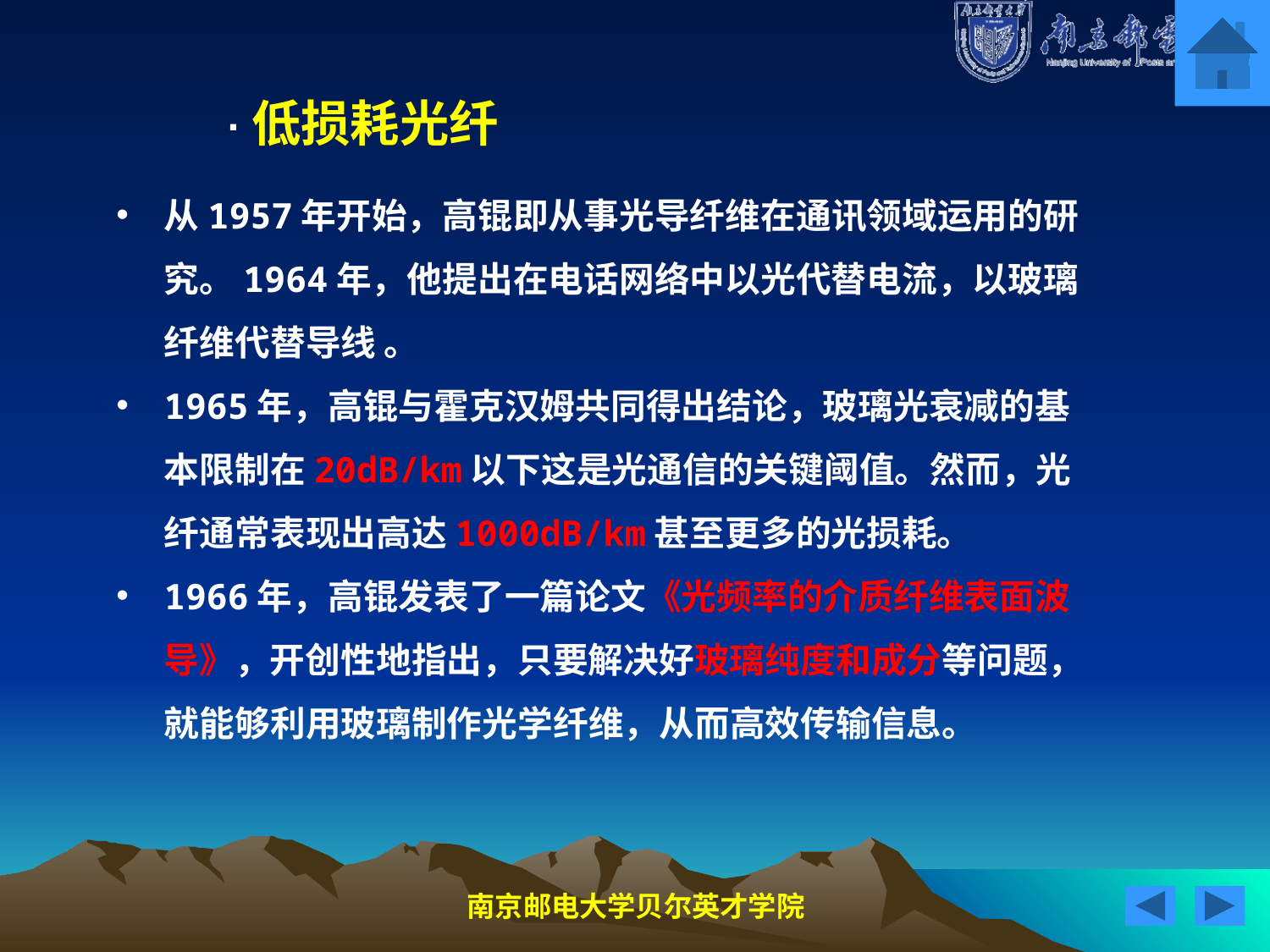

·低损耗光纤
从1957年开始，高锟即从事光导纤维在通讯领域运用的研究。1964年，他提出在电话网络中以光代替电流，以玻璃纤维代替导线 。
1965年，高锟与霍克汉姆共同得出结论，玻璃光衰减的基本限制在20dB/km以下这是光通信的关键阈值。然而，光纤通常表现出高达1000dB/km甚至更多的光损耗。
1966年，高锟发表了一篇论文《光频率的介质纤维表面波导》，开创性地指出，只要解决好玻璃纯度和成分等问题，就能够利用玻璃制作光学纤维，从而高效传输信息。
南京邮电大学贝尔英才学院

8